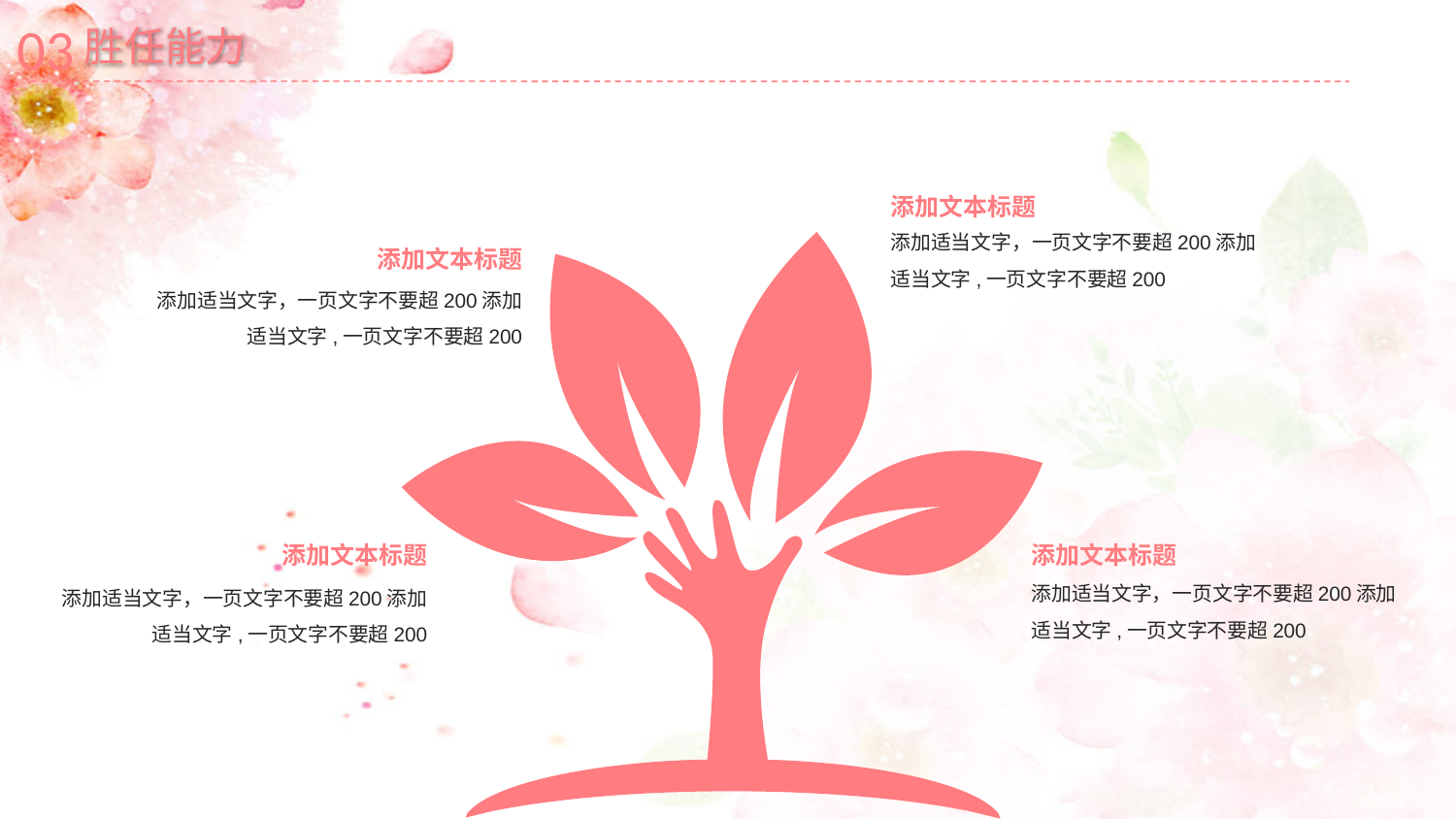

03
胜任能力
添加文本标题
添加适当文字，一页文字不要超200添加适当文字,一页文字不要超200
添加文本标题
添加适当文字，一页文字不要超200添加适当文字,一页文字不要超200

添加文本标题
添加适当文字，一页文字不要超200添加适当文字,一页文字不要超200
添加文本标题
添加适当文字，一页文字不要超200添加适当文字,一页文字不要超200